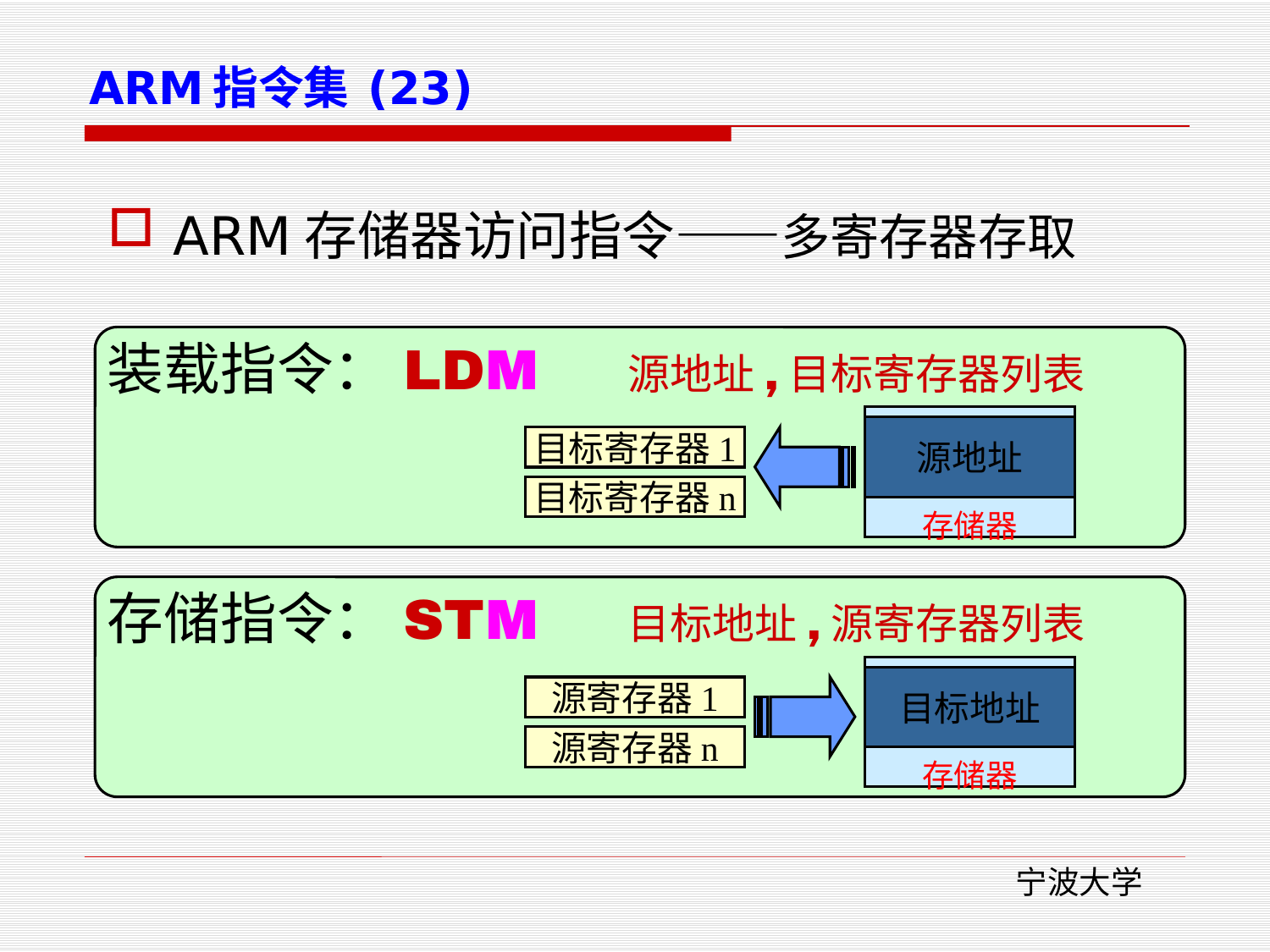

ARM指令集 (23)
ARM存储器访问指令——多寄存器存取

装载指令：LDM    源地址,目标寄存器列表
存储指令：STM    目标地址,源寄存器列表

存储器
源地址
目标寄存器1
目标寄存器n

存储器
目标地址
源寄存器1
源寄存器n